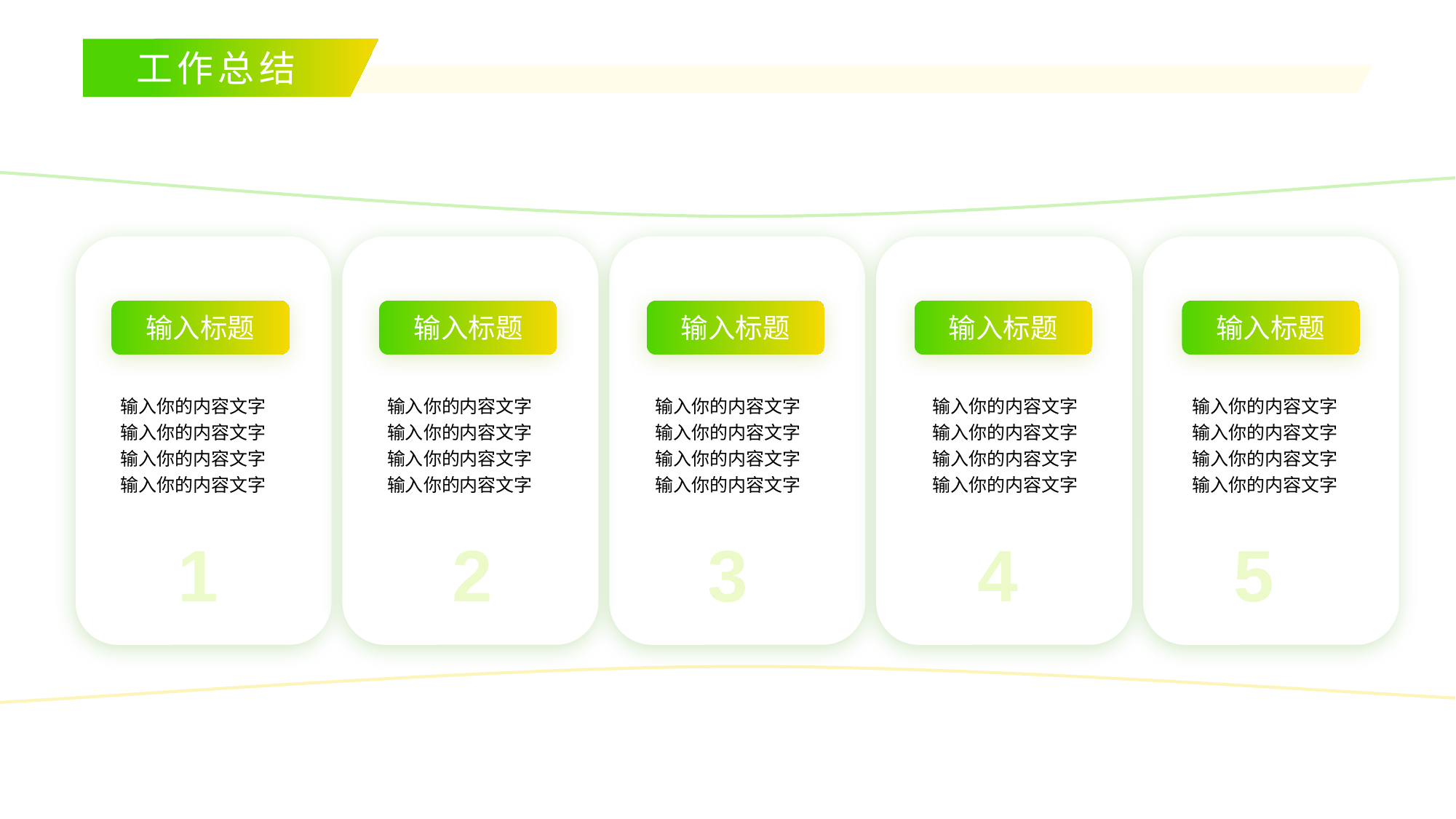

工作总结

输入标题
输入标题
输入标题
输入标题
输入标题
输入你的内容文字输入你的内容文字输入你的内容文字输入你的内容文字
输入你的内容文字输入你的内容文字输入你的内容文字输入你的内容文字
输入你的内容文字输入你的内容文字输入你的内容文字输入你的内容文字
输入你的内容文字输入你的内容文字输入你的内容文字输入你的内容文字
输入你的内容文字输入你的内容文字输入你的内容文字输入你的内容文字
1
2
3
4
5